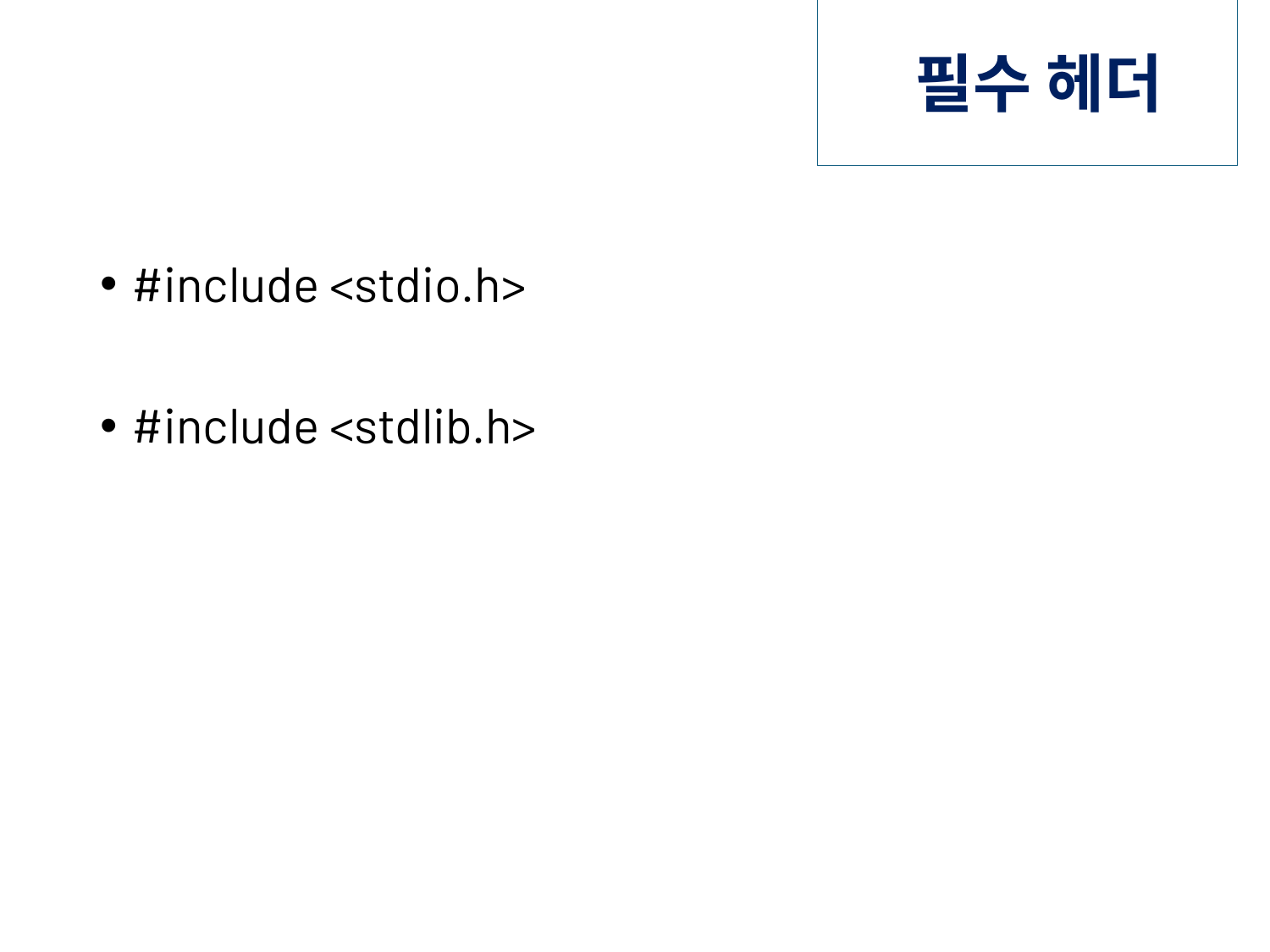

# 필수 헤더
#include <stdio.h>

#include <stdlib.h>